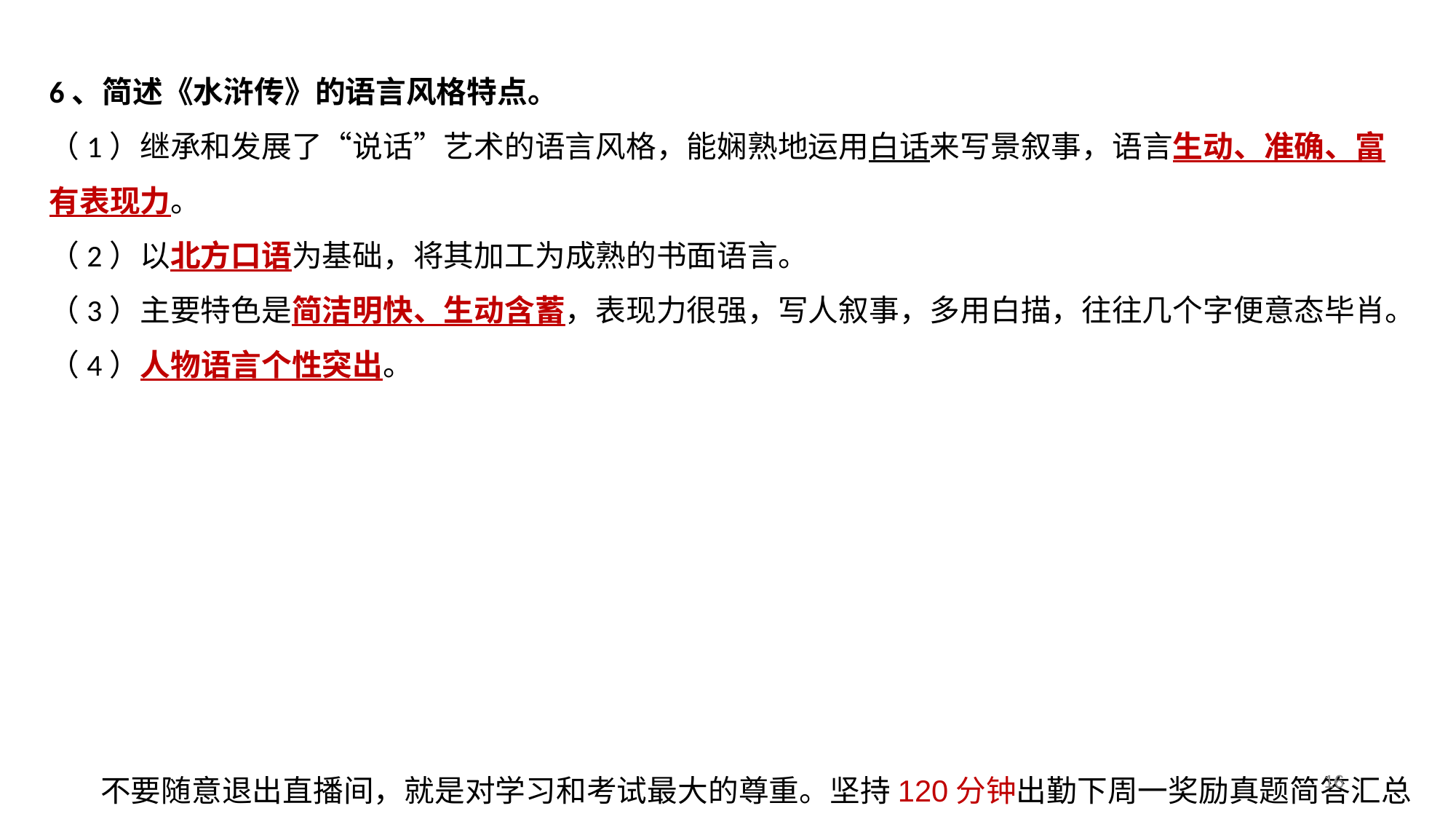

6、简述《水浒传》的语言风格特点。
（1）继承和发展了“说话”艺术的语言风格，能娴熟地运用白话来写景叙事，语言生动、准确、富有表现力。
（2）以北方口语为基础，将其加工为成熟的书面语言。
（3）主要特色是简洁明快、生动含蓄，表现力很强，写人叙事，多用白描，往往几个字便意态毕肖。
（4）人物语言个性突出。
16